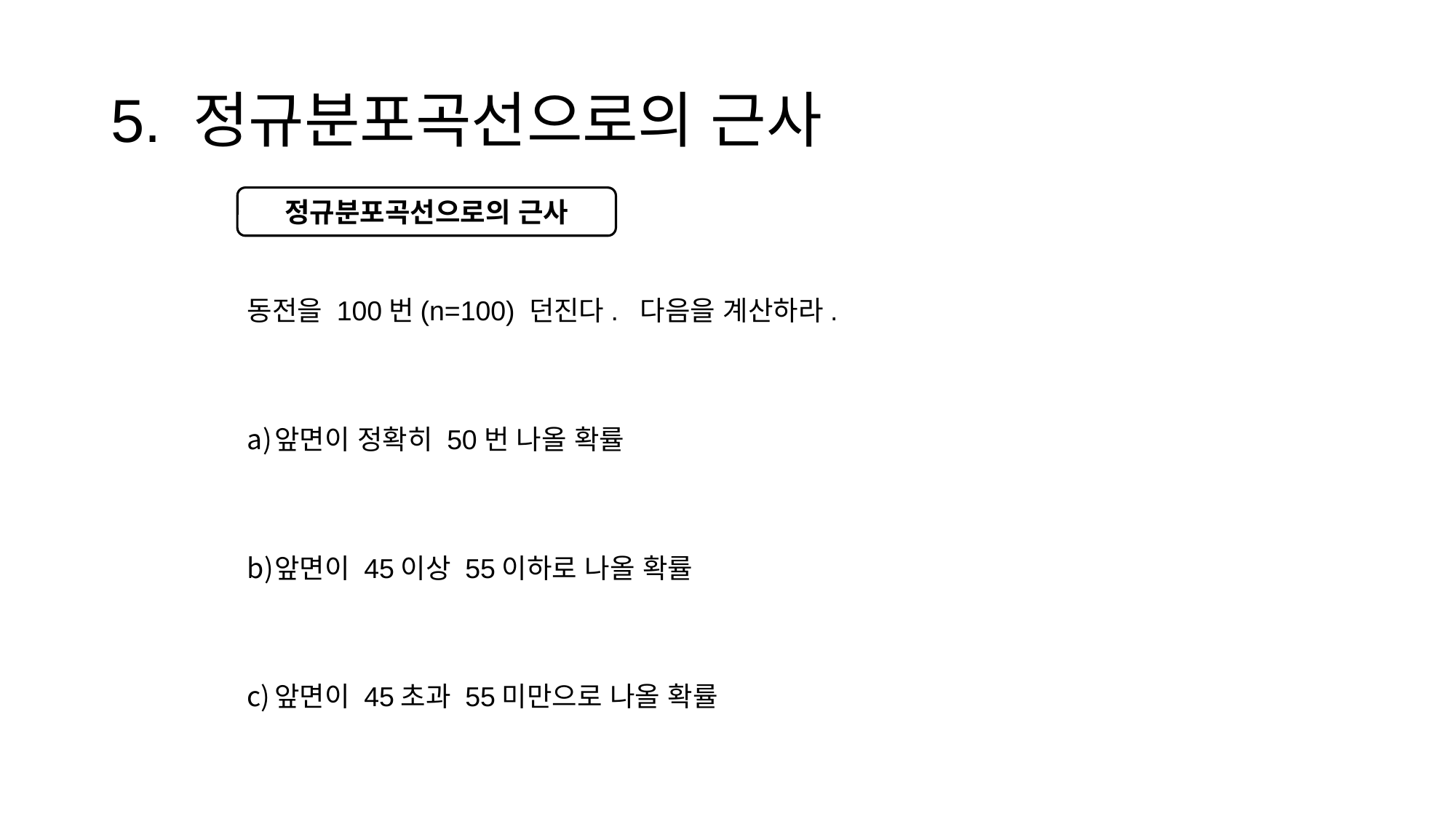

# 5. 정규분포곡선으로의 근사
정규분포곡선으로의 근사

동전을 100번(n=100) 던진다.  다음을 계산하라.

앞면이 정확히 50번 나올 확률

앞면이 45이상 55이하로 나올 확률

앞면이 45초과 55미만으로 나올 확률